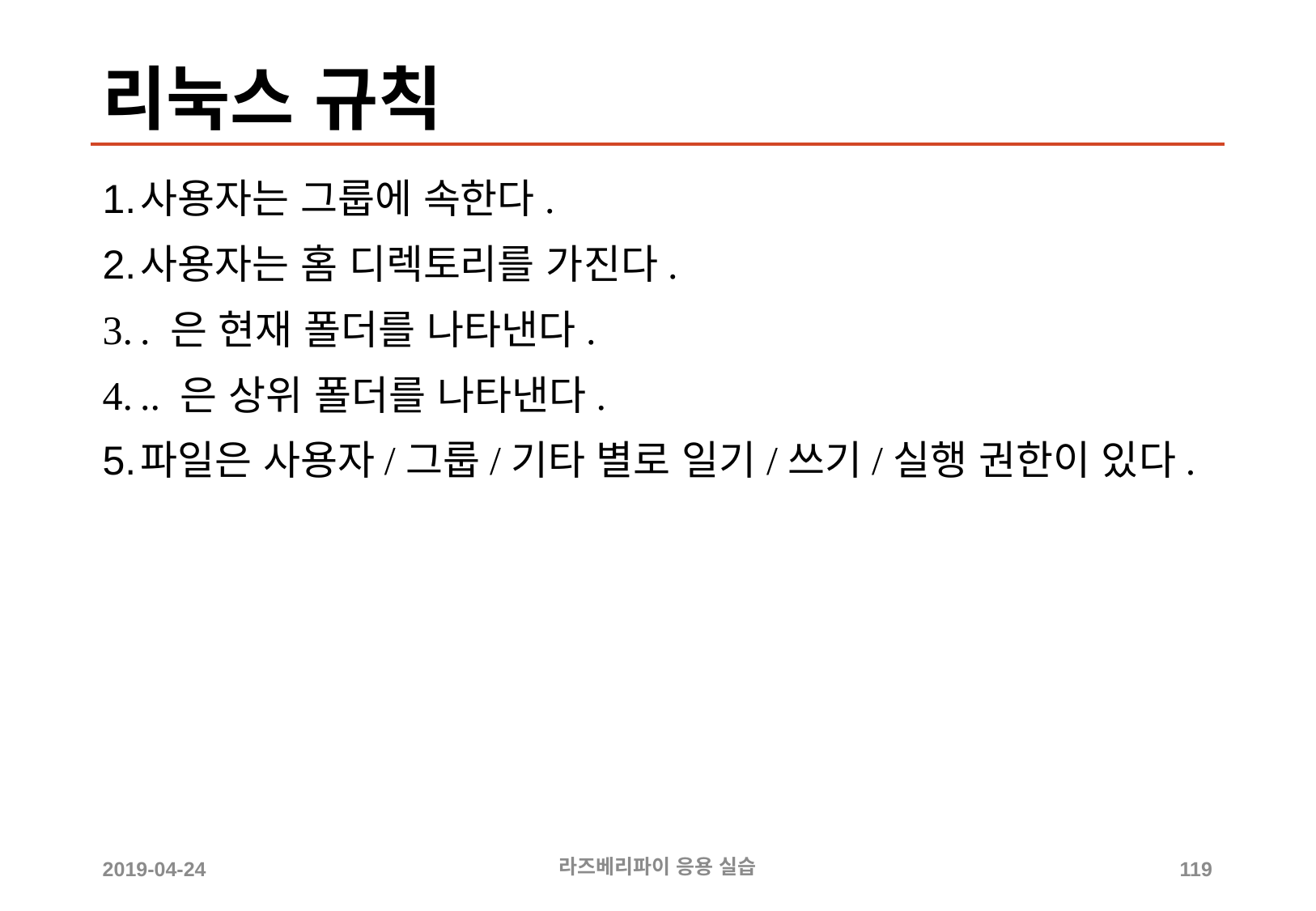

# 리눅스 규칙
사용자는 그룹에 속한다.
사용자는 홈 디렉토리를 가진다.
. 은 현재 폴더를 나타낸다.
.. 은 상위 폴더를 나타낸다.
파일은 사용자/그룹/기타 별로 일기/쓰기/실행 권한이 있다.
2019-04-24
라즈베리파이 응용 실습
119